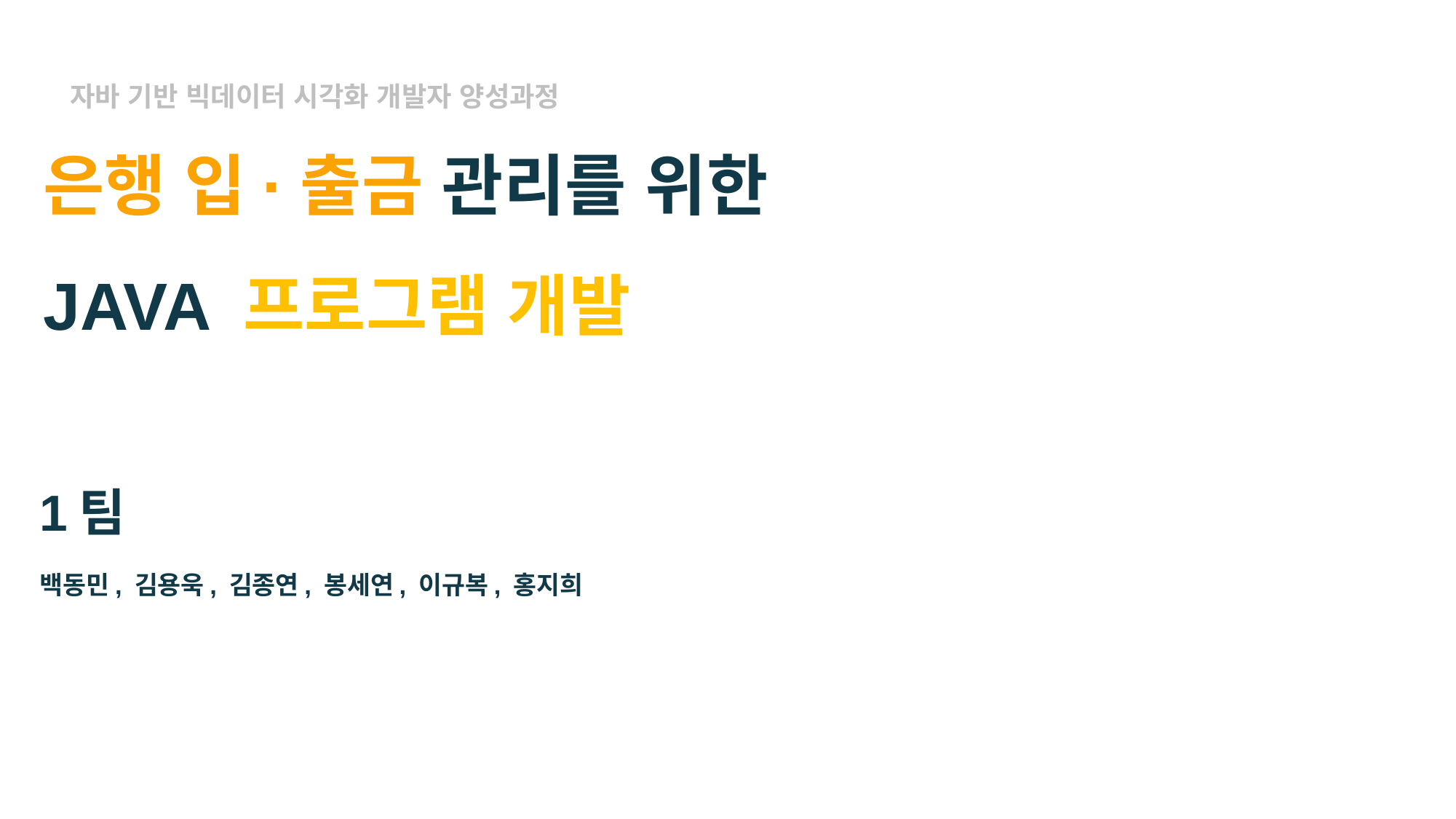

# 은행 입·출금 관리를 위한 JAVA 프로그램 개발
자바 기반 빅데이터 시각화 개발자 양성과정
1팀
백동민, 김용욱, 김종연, 봉세연, 이규복, 홍지희